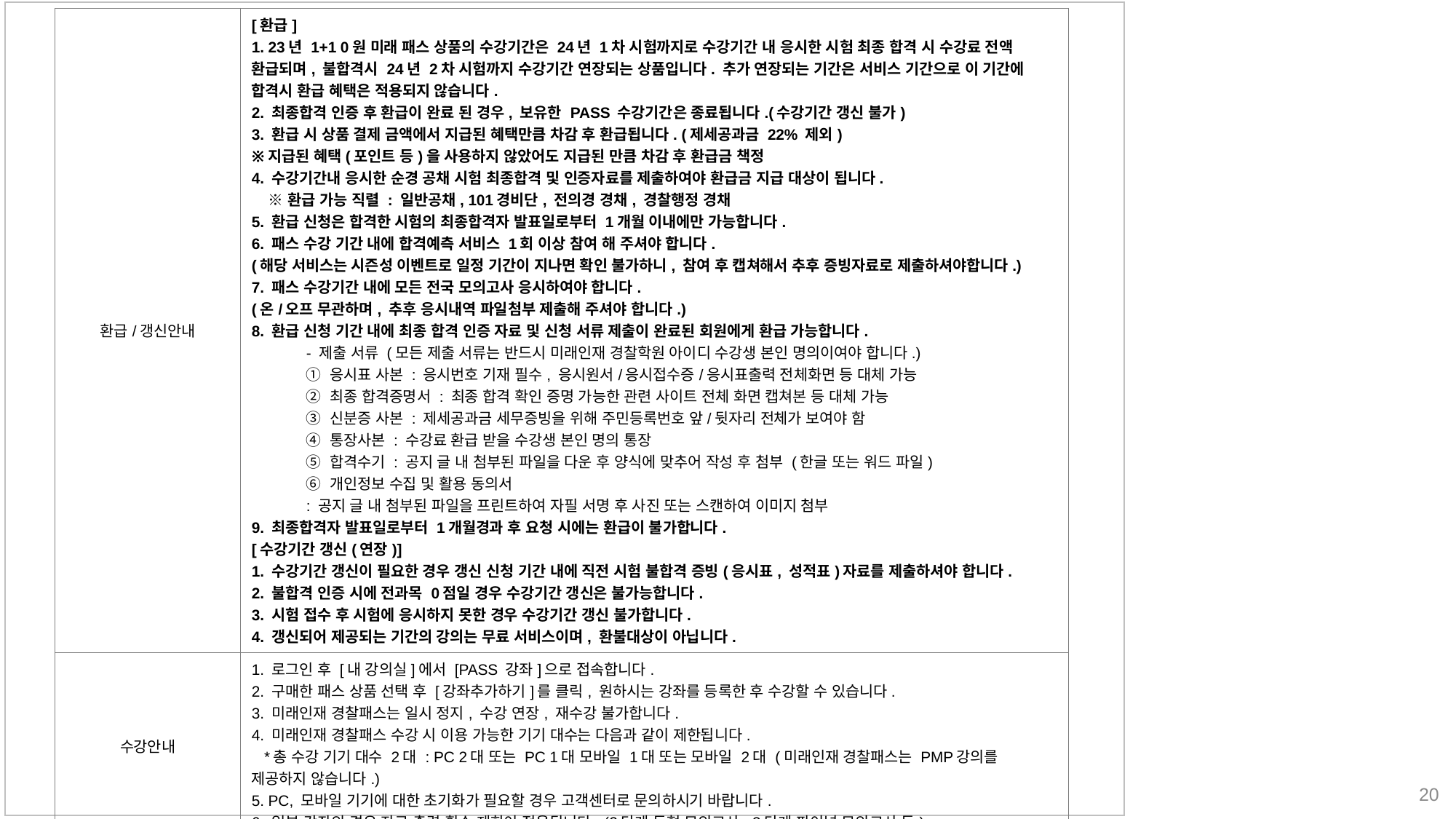

| 환급/갱신안내 | [환급] 1. 23년 1+1 0원 미래 패스 상품의 수강기간은 24년 1차 시험까지로 수강기간 내 응시한 시험 최종 합격 시 수강료 전액 환급되며, 불합격시 24년 2차 시험까지 수강기간 연장되는 상품입니다. 추가 연장되는 기간은 서비스 기간으로 이 기간에 합격시 환급 혜택은 적용되지 않습니다. 2. 최종합격 인증 후 환급이 완료 된 경우, 보유한 PASS 수강기간은 종료됩니다.(수강기간 갱신 불가) 3. 환급 시 상품 결제 금액에서 지급된 혜택만큼 차감 후 환급됩니다. (제세공과금 22% 제외) ※지급된 혜택(포인트 등)을 사용하지 않았어도 지급된 만큼 차감 후 환급금 책정 4. 수강기간내 응시한 순경 공채 시험 최종합격 및 인증자료를 제출하여야 환급금 지급 대상이 됩니다. ※환급 가능 직렬 : 일반공채, 101경비단, 전의경 경채, 경찰행정 경채 5. 환급 신청은 합격한 시험의 최종합격자 발표일로부터 1개월 이내에만 가능합니다. 6. 패스 수강 기간 내에 합격예측 서비스 1회 이상 참여 해 주셔야 합니다. (해당 서비스는 시즌성 이벤트로 일정 기간이 지나면 확인 불가하니, 참여 후 캡쳐해서 추후 증빙자료로 제출하셔야합니다.) 7. 패스 수강기간 내에 모든 전국 모의고사 응시하여야 합니다. (온/오프 무관하며, 추후 응시내역 파일첨부 제출해 주셔야 합니다.) 8. 환급 신청 기간 내에 최종 합격 인증 자료 및 신청 서류 제출이 완료된 회원에게 환급 가능합니다. - 제출 서류 (모든 제출 서류는 반드시 미래인재 경찰학원 아이디 수강생 본인 명의이여야 합니다.) ① 응시표 사본 : 응시번호 기재 필수, 응시원서/응시접수증/응시표출력 전체화면 등 대체 가능 ② 최종 합격증명서 : 최종 합격 확인 증명 가능한 관련 사이트 전체 화면 캡쳐본 등 대체 가능 ③ 신분증 사본 : 제세공과금 세무증빙을 위해 주민등록번호 앞/뒷자리 전체가 보여야 함 ④ 통장사본 : 수강료 환급 받을 수강생 본인 명의 통장 ⑤ 합격수기 : 공지 글 내 첨부된 파일을 다운 후 양식에 맞추어 작성 후 첨부 (한글 또는 워드 파일) ⑥ 개인정보 수집 및 활용 동의서 : 공지 글 내 첨부된 파일을 프린트하여 자필 서명 후 사진 또는 스캔하여 이미지 첨부 9. 최종합격자 발표일로부터 1개월경과 후 요청 시에는 환급이 불가합니다. [수강기간 갱신(연장)] 1. 수강기간 갱신이 필요한 경우 갱신 신청 기간 내에 직전 시험 불합격 증빙(응시표, 성적표)자료를 제출하셔야 합니다. 2. 불합격 인증 시에 전과목 0점일 경우 수강기간 갱신은 불가능합니다. 3. 시험 접수 후 시험에 응시하지 못한 경우 수강기간 갱신 불가합니다. 4. 갱신되어 제공되는 기간의 강의는 무료 서비스이며, 환불대상이 아닙니다. |
| --- | --- |
| 수강안내 | 1. 로그인 후 [내 강의실]에서 [PASS 강좌]으로 접속합니다. 2. 구매한 패스 상품 선택 후 [강좌추가하기]를 클릭, 원하시는 강좌를 등록한 후 수강할 수 있습니다. 3. 미래인재 경찰패스는 일시 정지, 수강 연장, 재수강 불가합니다. 4. 미래인재 경찰패스 수강 시 이용 가능한 기기 대수는 다음과 같이 제한됩니다. \*총 수강 기기 대수 2대 : PC 2대 또는 PC 1대 모바일 1대 또는 모바일 2대 (미래인재 경찰패스는 PMP강의를 제공하지 않습니다.) 5. PC, 모바일 기기에 대한 초기화가 필요할 경우 고객센터로 문의하시기 바랍니다. 6. 일부 강좌의 경우 자료 출력 횟수 제한이 적용됩니다. (2단계 동형 모의고사, 3단계 파이널 모의고사 등) |
20